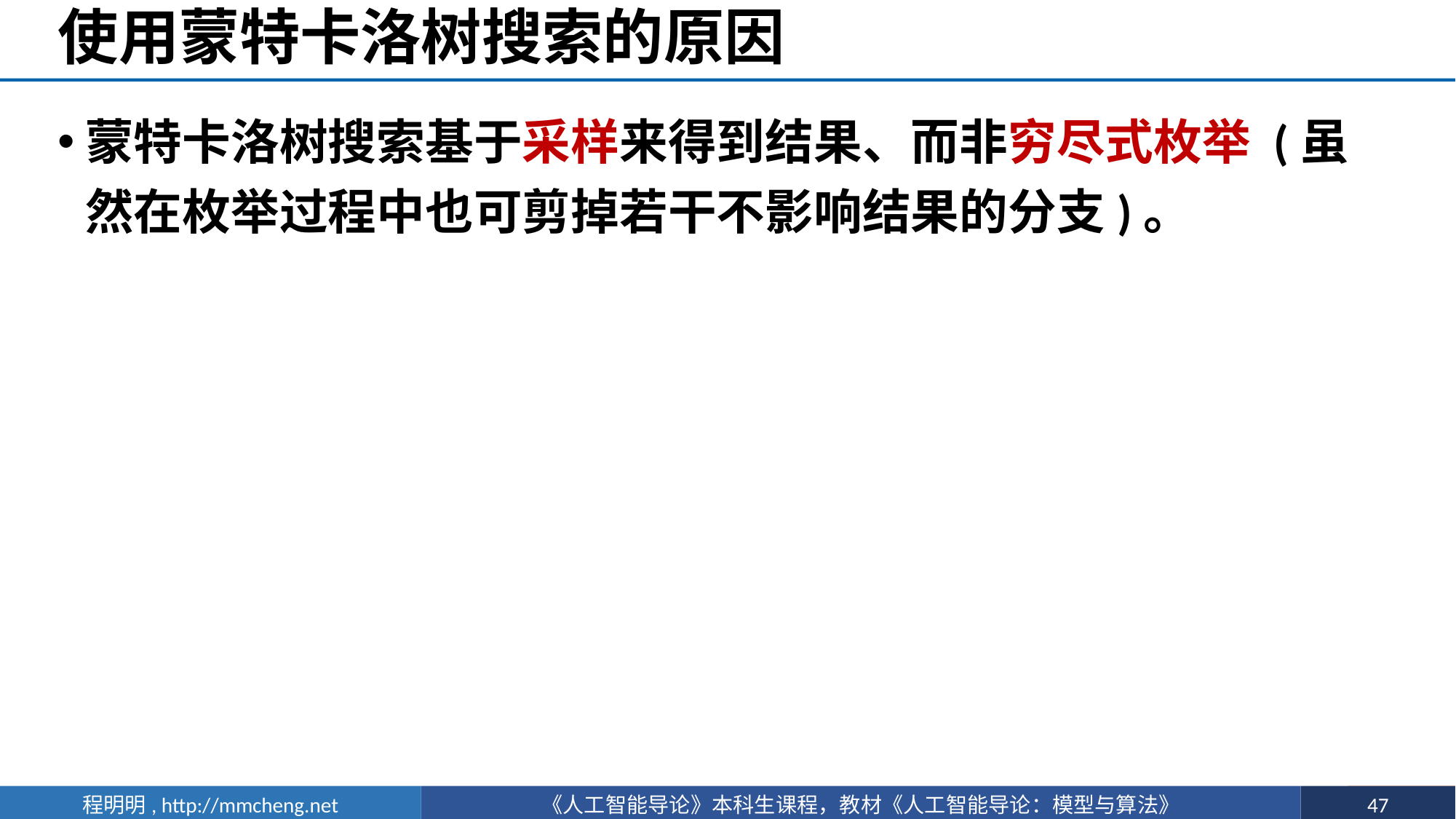

# 使用蒙特卡洛树搜索的原因
蒙特卡洛树搜索基于采样来得到结果、而非穷尽式枚举 (虽然在枚举过程中也可剪掉若干不影响结果的分支)。